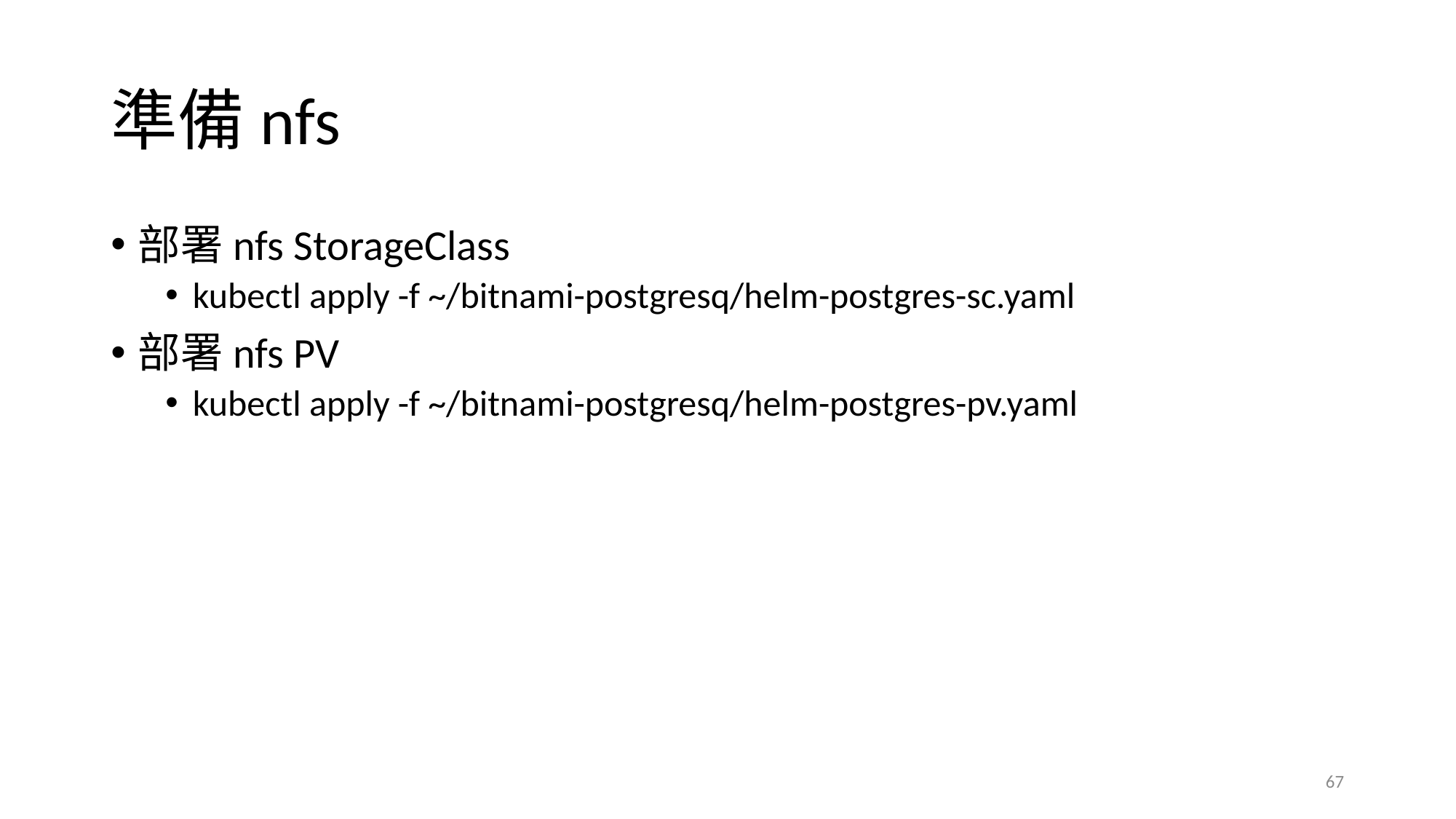

# 準備nfs
部署nfs StorageClass
kubectl apply -f ~/bitnami-postgresq/helm-postgres-sc.yaml
部署nfs PV
kubectl apply -f ~/bitnami-postgresq/helm-postgres-pv.yaml

67